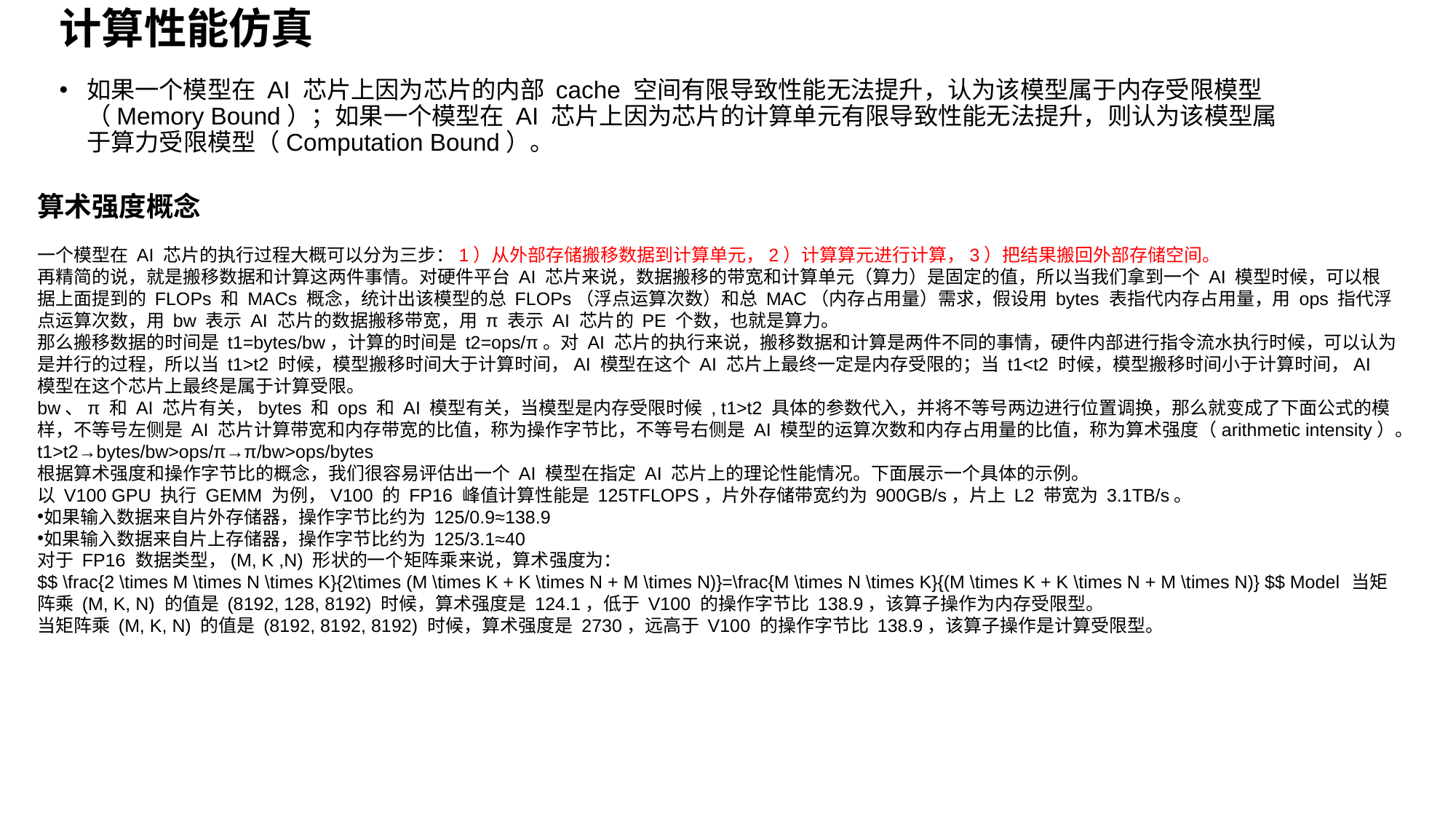

# 计算性能仿真
如果一个模型在 AI 芯片上因为芯片的内部 cache 空间有限导致性能无法提升，认为该模型属于内存受限模型（Memory Bound）；如果一个模型在 AI 芯片上因为芯片的计算单元有限导致性能无法提升，则认为该模型属于算力受限模型（Computation Bound）。
算术强度概念

一个模型在 AI 芯片的执行过程大概可以分为三步：1）从外部存储搬移数据到计算单元，2）计算算元进行计算，3）把结果搬回外部存储空间。
再精简的说，就是搬移数据和计算这两件事情。对硬件平台 AI 芯片来说，数据搬移的带宽和计算单元（算力）是固定的值，所以当我们拿到一个 AI 模型时候，可以根据上面提到的 FLOPs 和 MACs 概念，统计出该模型的总 FLOPs（浮点运算次数）和总 MAC（内存占用量）需求，假设用 bytes 表指代内存占用量，用 ops 指代浮点运算次数，用 bw 表示 AI 芯片的数据搬移带宽，用 π 表示 AI 芯片的 PE 个数，也就是算力。
那么搬移数据的时间是 t1=bytes/bw，计算的时间是 t2=ops/π。对 AI 芯片的执行来说，搬移数据和计算是两件不同的事情，硬件内部进行指令流水执行时候，可以认为是并行的过程，所以当 t1>t2 时候，模型搬移时间大于计算时间，AI 模型在这个 AI 芯片上最终一定是内存受限的；当 t1<t2 时候，模型搬移时间小于计算时间，AI 模型在这个芯片上最终是属于计算受限。
bw、π 和 AI 芯片有关，bytes 和 ops 和 AI 模型有关，当模型是内存受限时候 , t1>t2 具体的参数代入，并将不等号两边进行位置调换，那么就变成了下面公式的模样，不等号左侧是 AI 芯片计算带宽和内存带宽的比值，称为操作字节比，不等号右侧是 AI 模型的运算次数和内存占用量的比值，称为算术强度（arithmetic intensity）。
t1>t2→bytes/bw>ops/π→π/bw>ops/bytes
根据算术强度和操作字节比的概念，我们很容易评估出一个 AI 模型在指定 AI 芯片上的理论性能情况。下面展示一个具体的示例。
以 V100 GPU 执行 GEMM 为例，V100 的 FP16 峰值计算性能是 125TFLOPS，片外存储带宽约为 900GB/s，片上 L2 带宽为 3.1TB/s。
如果输入数据来自片外存储器，操作字节比约为 125/0.9≈138.9
如果输入数据来自片上存储器，操作字节比约为 125/3.1≈40
对于 FP16 数据类型，(M, K ,N) 形状的一个矩阵乘来说，算术强度为：
$$ \frac{2 \times M \times N \times K}{2\times (M \times K + K \times N + M \times N)}=\frac{M \times N \times K}{(M \times K + K \times N + M \times N)} $$ Model 当矩阵乘 (M, K, N) 的值是 (8192, 128, 8192) 时候，算术强度是 124.1，低于 V100 的操作字节比 138.9，该算子操作为内存受限型。
当矩阵乘 (M, K, N) 的值是 (8192, 8192, 8192) 时候，算术强度是 2730，远高于 V100 的操作字节比 138.9，该算子操作是计算受限型。